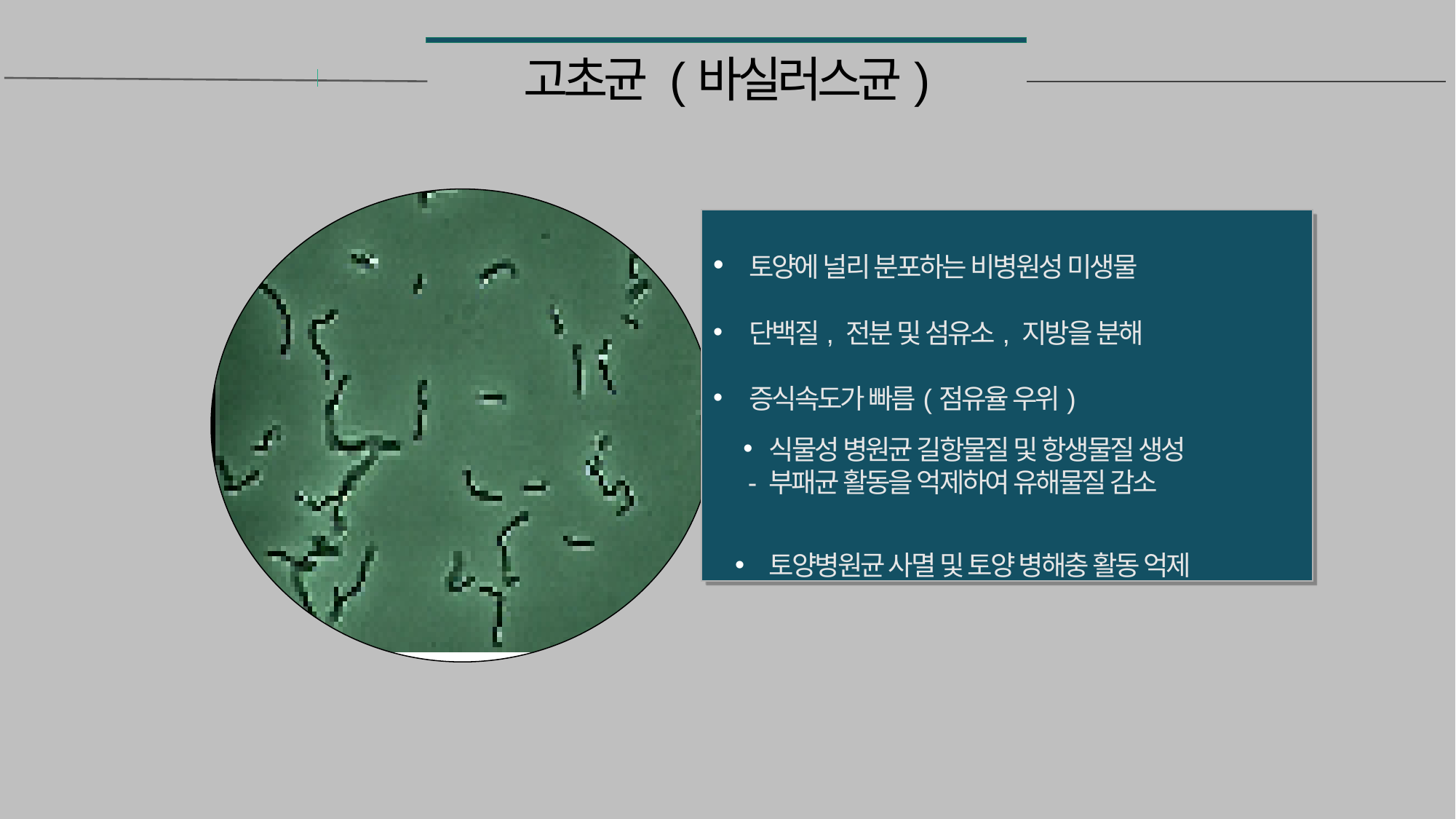

# 고초균 (바실러스균)

 토양에 널리 분포하는 비병원성 미생물
 단백질, 전분 및 섬유소, 지방을 분해
 증식속도가 빠름(점유율 우위)
식물성 병원균 길항물질 및 항생물질 생성
  - 부패균 활동을 억제하여 유해물질 감소
토양병원균 사멸 및 토양 병해충 활동 억제